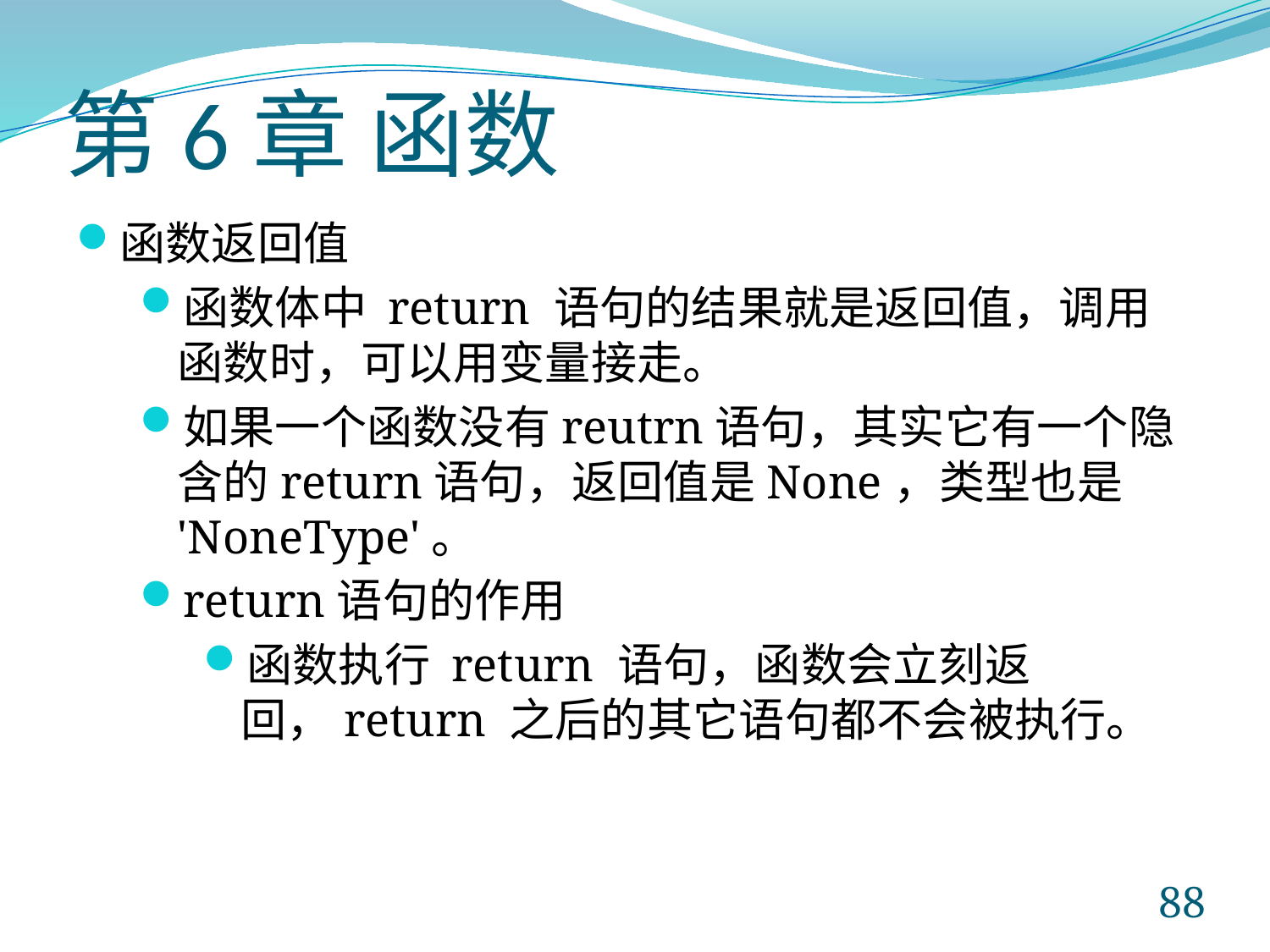

# 第6章 函数
函数返回值
函数体中 return 语句的结果就是返回值，调用函数时，可以用变量接走。
如果一个函数没有reutrn语句，其实它有一个隐含的return语句，返回值是None，类型也是 'NoneType'。
return语句的作用
函数执行 return 语句，函数会立刻返回，return 之后的其它语句都不会被执行。

88